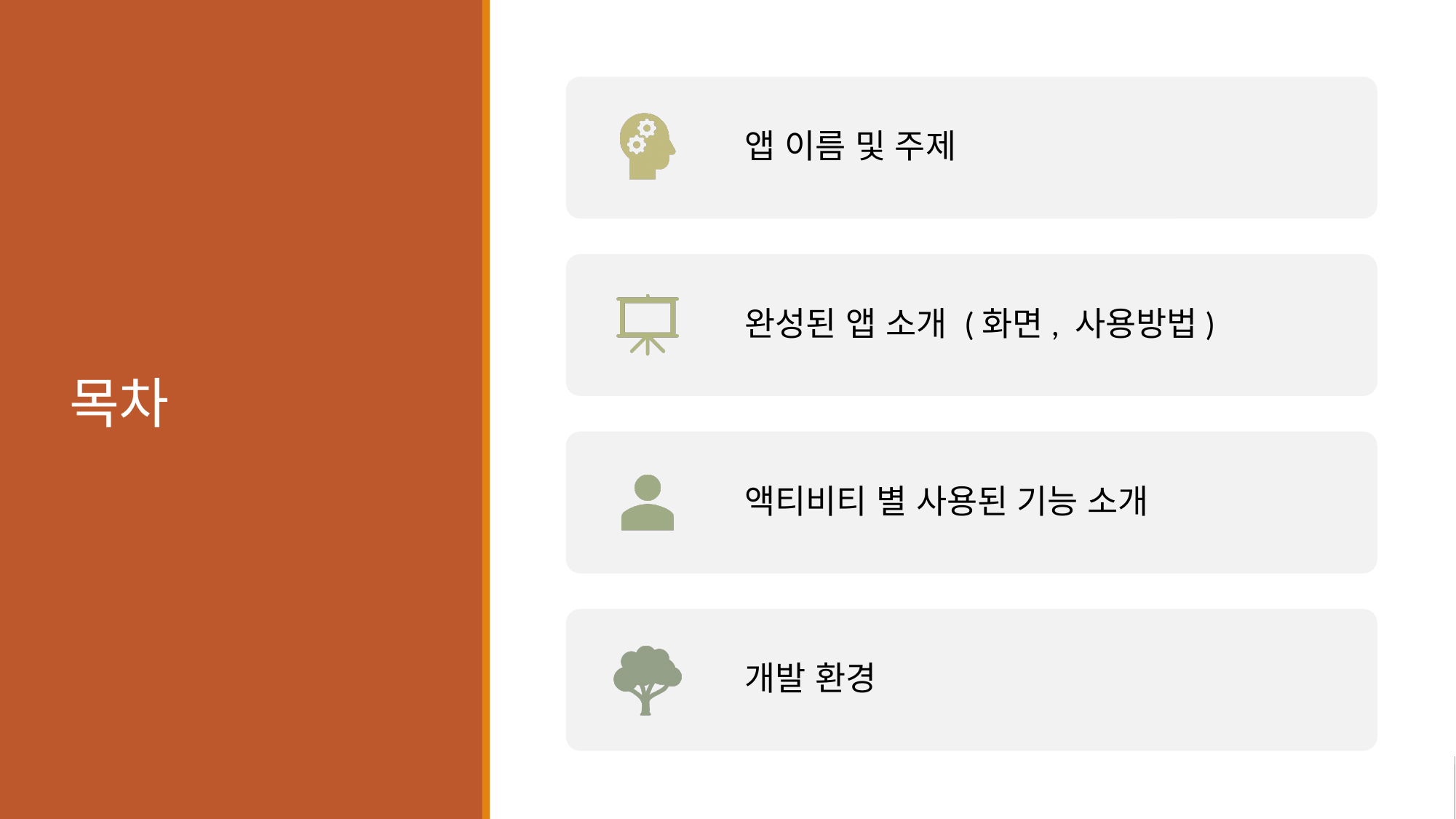

# 목차
앱 이름 및 주제
완성된 앱 소개 (화면, 사용방법)
액티비티 별 사용된 기능 소개
개발 환경